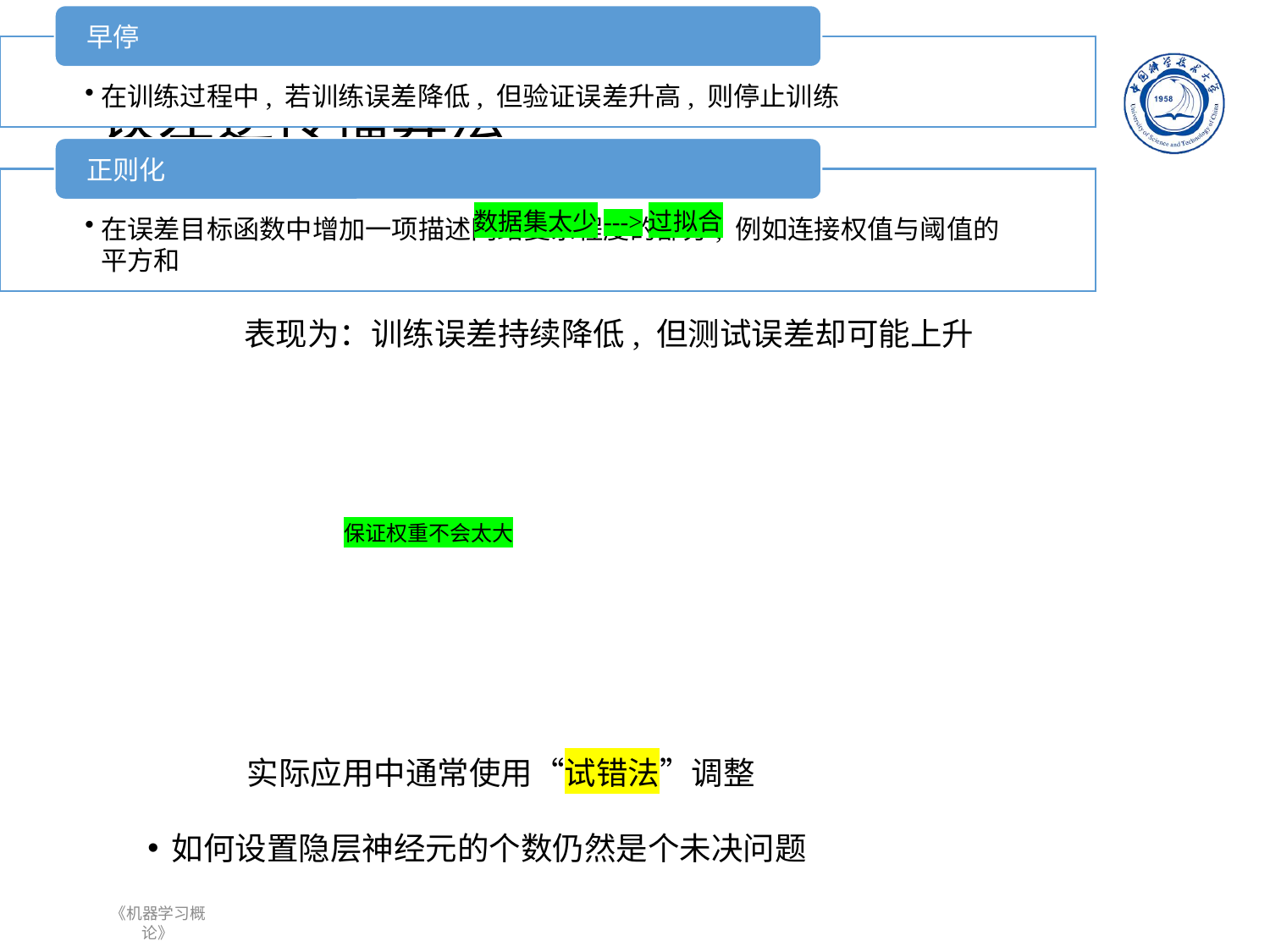

# 误差逆传播算法
33
数据集太少--->过拟合
多层前馈网络局限
神经网络由于强大的表示能力, 经常遭遇过拟合

如何设置隐层神经元的个数仍然是个未决问题

表现为：训练误差持续降低, 但测试误差却可能上升
在训练过程中, 若训练误差降低, 但验证误差升高, 则停止训练
早停
在误差目标函数中增加一项描述网络复杂程度的部分, 例如连接权值与阈值的平方和
正则化
保证权重不会太大
实际应用中通常使用“试错法”调整
《机器学习概论》